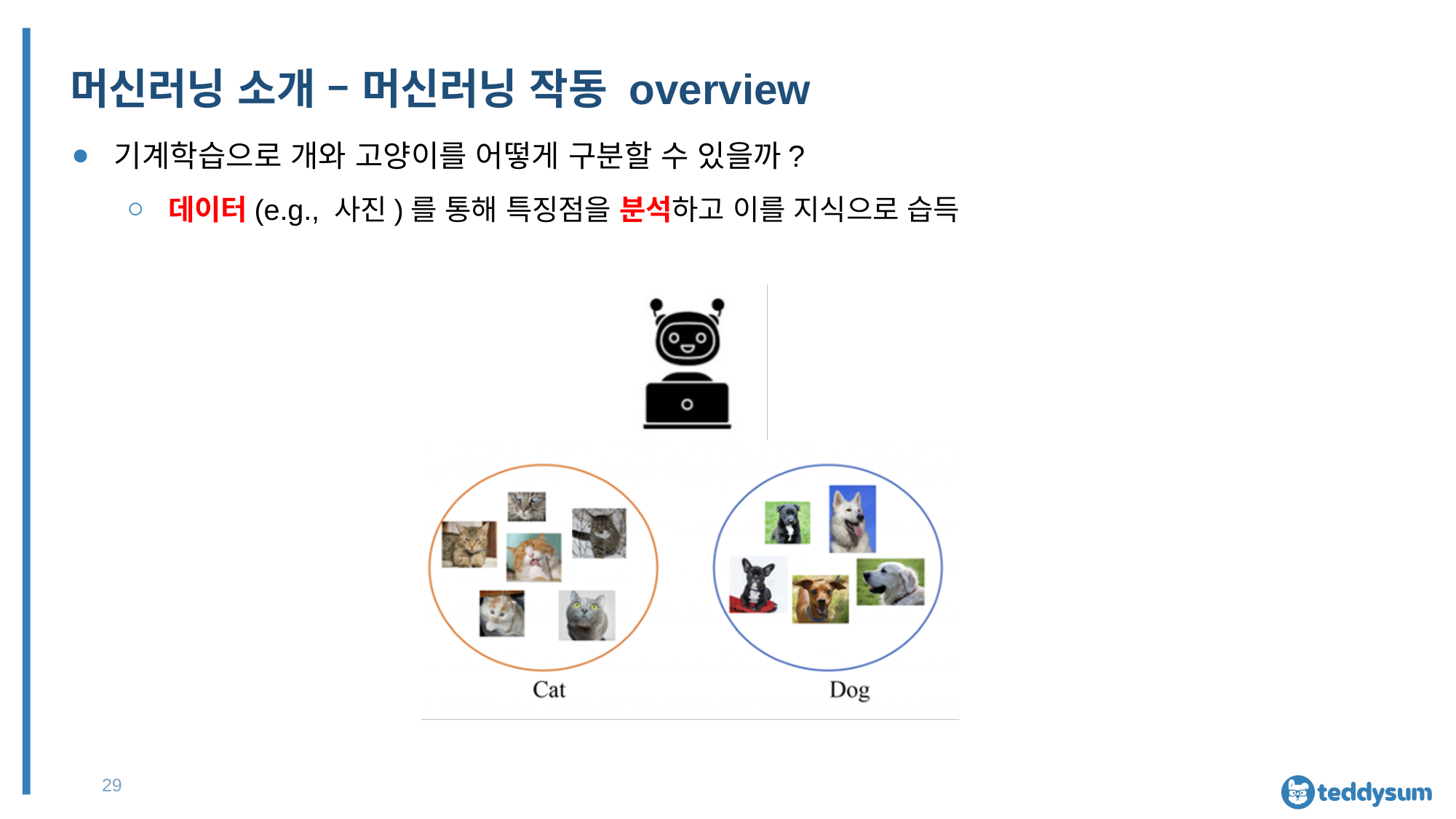

# 머신러닝 소개 – 머신러닝 작동 overview
기계학습으로 개와 고양이를 어떻게 구분할 수 있을까?
데이터(e.g., 사진)를 통해 특징점을 분석하고 이를 지식으로 습득

29